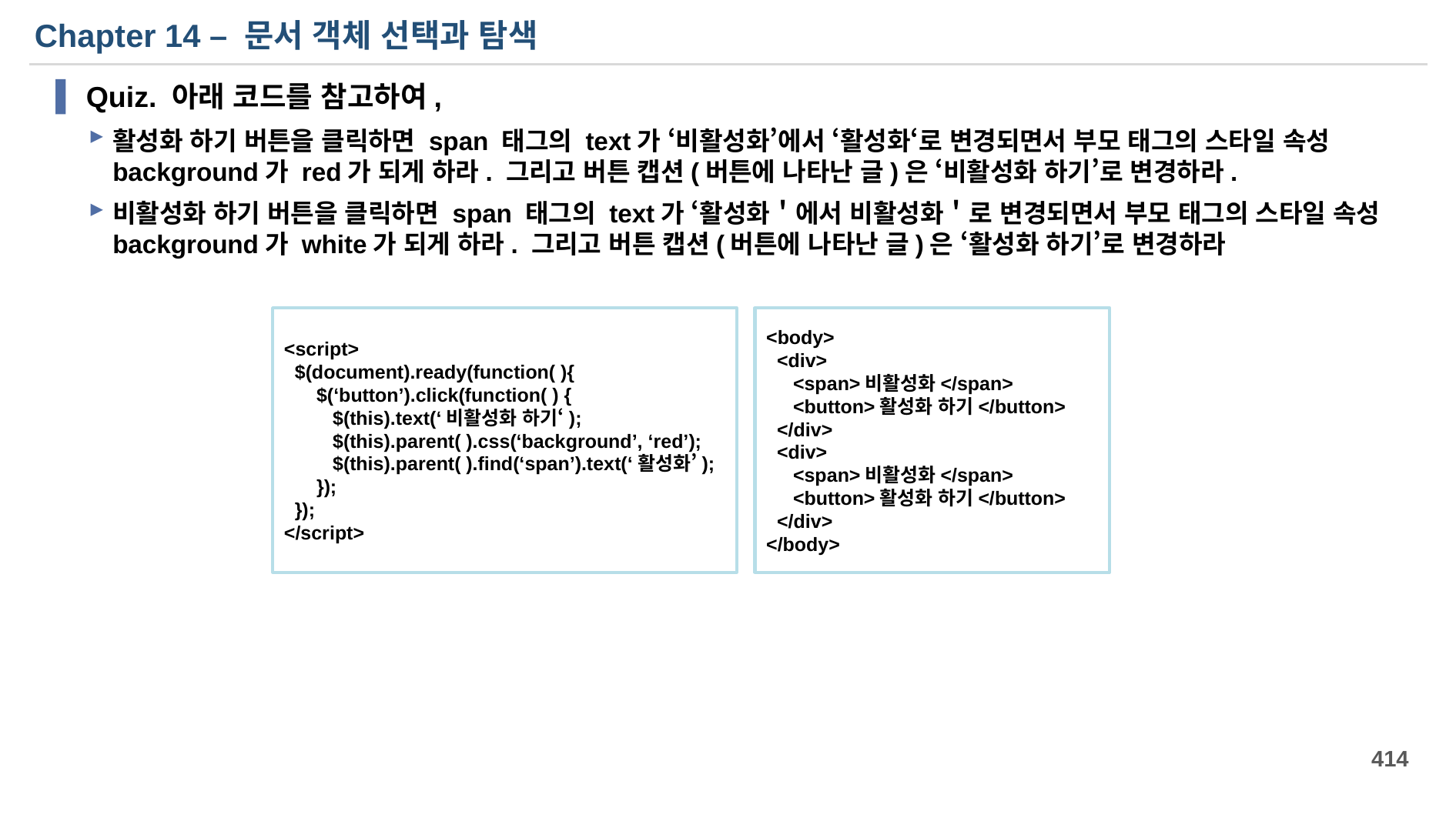

# Chapter 14 – 문서 객체 선택과 탐색
Quiz. 아래 코드를 참고하여,
활성화 하기 버튼을 클릭하면 span 태그의 text가 ‘비활성화’에서 ‘활성화‘로 변경되면서 부모 태그의 스타일 속성 background가 red가 되게 하라. 그리고 버튼 캡션(버튼에 나타난 글)은 ‘비활성화 하기’로 변경하라.
비활성화 하기 버튼을 클릭하면 span 태그의 text가 ‘활성화＇에서 비활성화＇로 변경되면서 부모 태그의 스타일 속성 background가 white가 되게 하라. 그리고 버튼 캡션(버튼에 나타난 글)은 ‘활성화 하기’로 변경하라

<script>
  $(document).ready(function( ){
      $(‘button’).click(function( ) {
         $(this).text(‘비활성화 하기‘);
         $(this).parent( ).css(‘background’, ‘red’);
         $(this).parent( ).find(‘span’).text(‘활성화’);
      });
  });
</script>
<body>
  <div>
     <span>비활성화</span>
     <button>활성화 하기</button>
  </div>
  <div>
     <span>비활성화</span>
     <button>활성화 하기</button>
  </div>
</body>
414